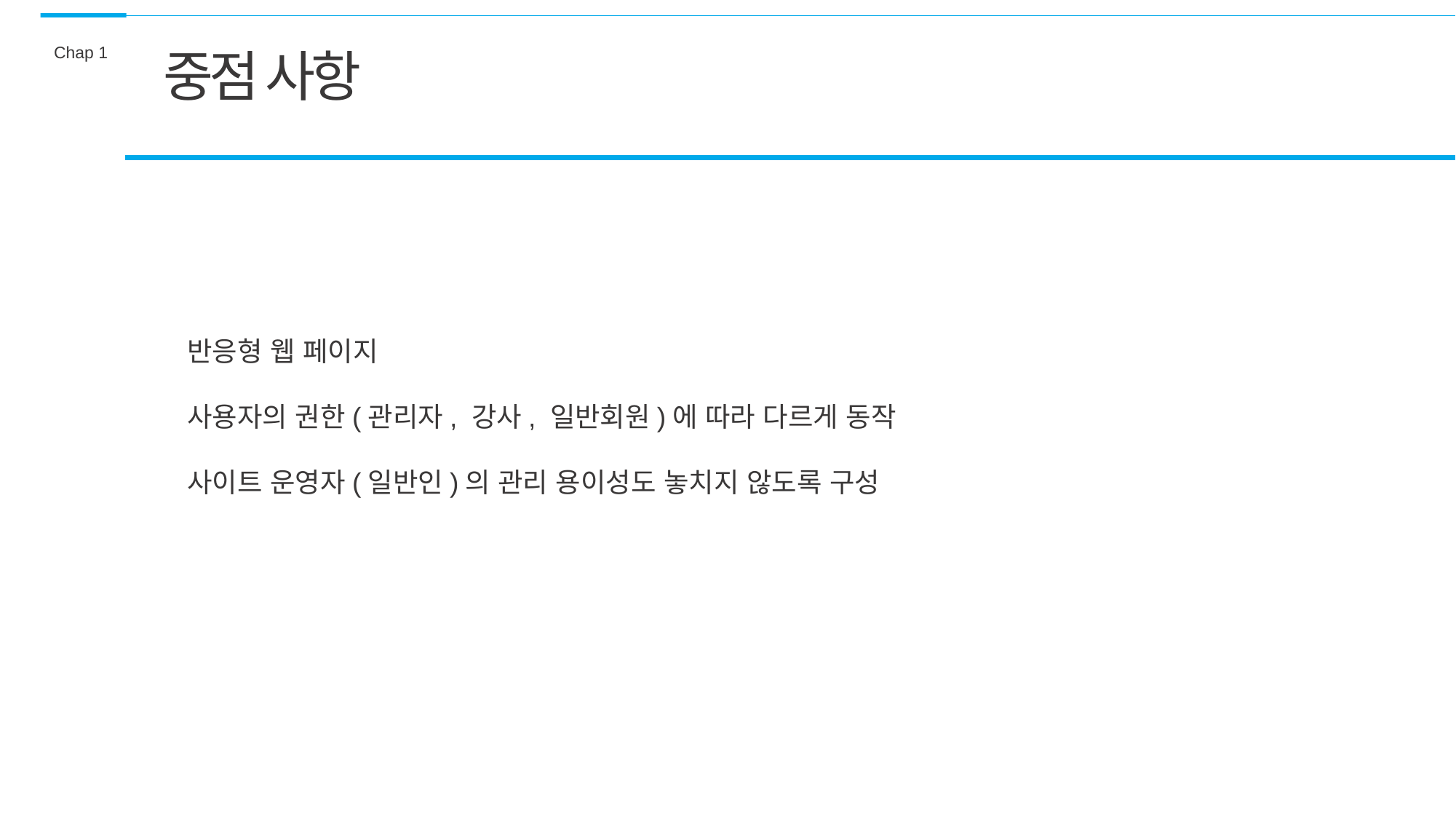

Chap 1
중점 사항
반응형 웹 페이지

사용자의 권한(관리자, 강사, 일반회원)에 따라 다르게 동작

사이트 운영자(일반인)의 관리 용이성도 놓치지 않도록 구성